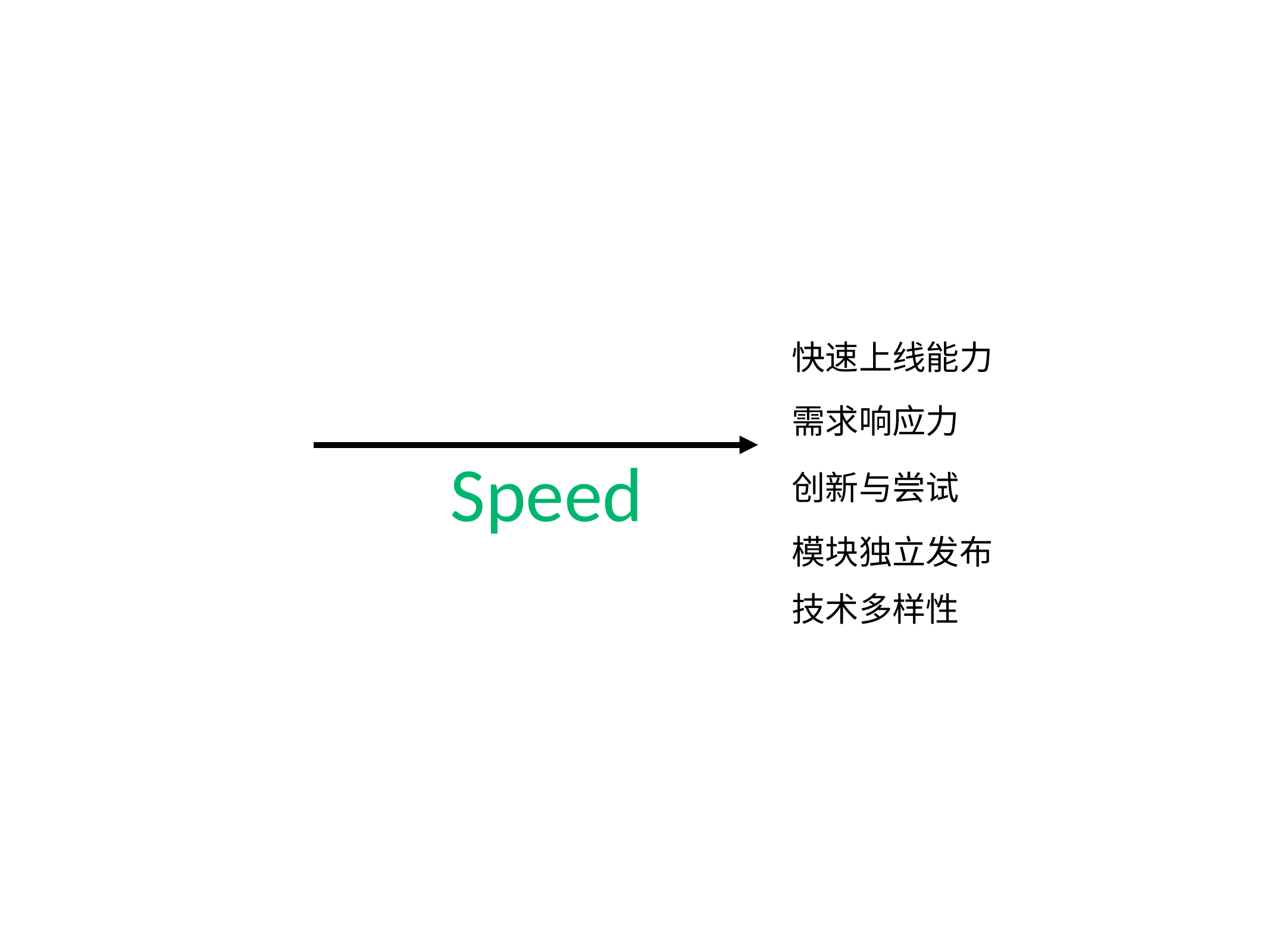

快速上线能力
需求响应力
Speed

创新与尝试
模块独立发布
技术多样性
9